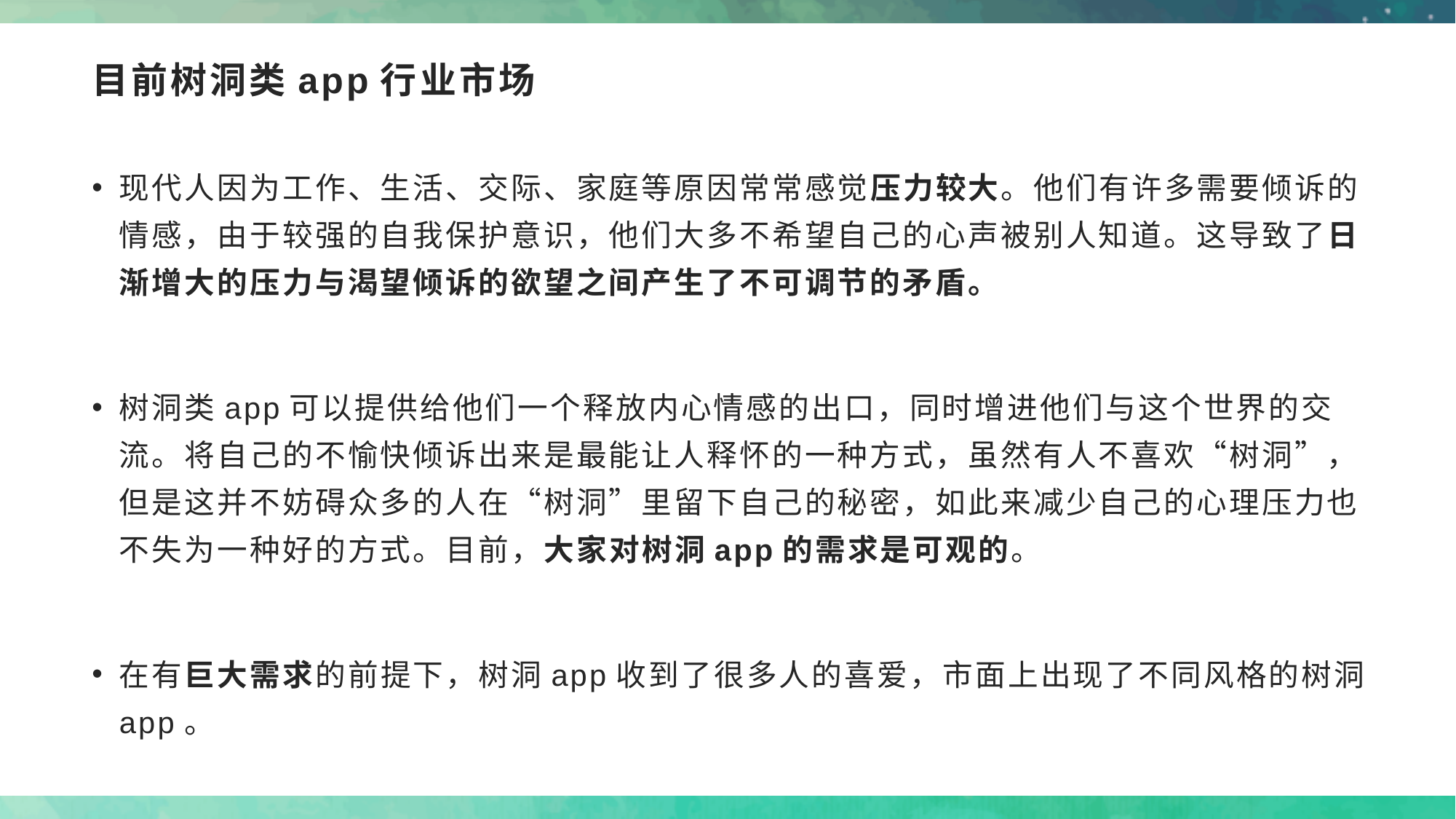

# 目前树洞类app行业市场

现代人因为工作、生活、交际、家庭等原因常常感觉压力较大。他们有许多需要倾诉的情感，由于较强的自我保护意识，他们大多不希望自己的心声被别人知道。这导致了日渐增大的压力与渴望倾诉的欲望之间产生了不可调节的矛盾。

树洞类app可以提供给他们一个释放内心情感的出口，同时增进他们与这个世界的交流。将自己的不愉快倾诉出来是最能让人释怀的一种方式，虽然有人不喜欢“树洞”，但是这并不妨碍众多的人在“树洞”里留下自己的秘密，如此来减少自己的心理压力也不失为一种好的方式。目前，大家对树洞app的需求是可观的。

在有巨大需求的前提下，树洞app收到了很多人的喜爱，市面上出现了不同风格的树洞app。